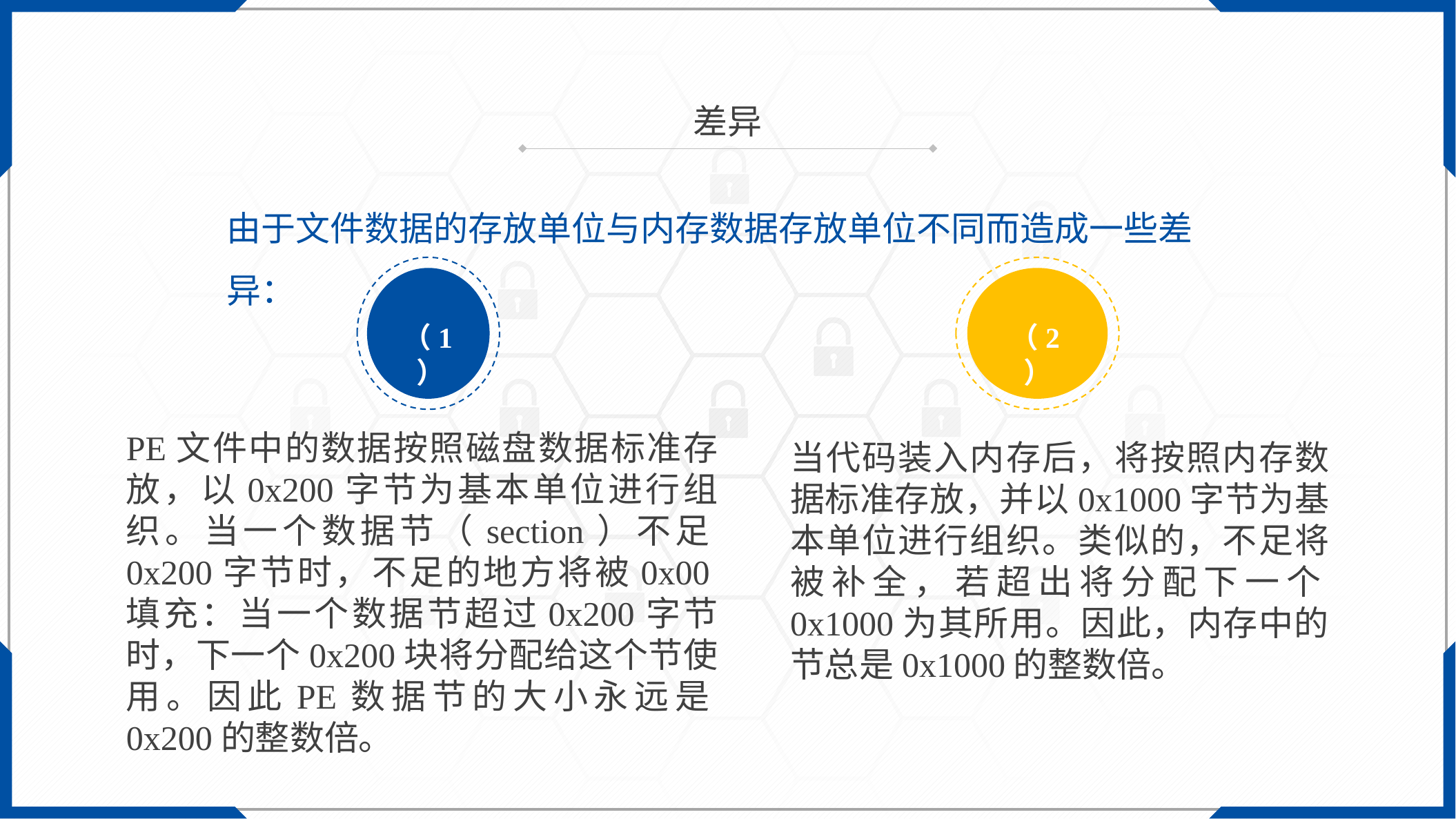

差异
由于文件数据的存放单位与内存数据存放单位不同而造成一些差异：

（1）

（2）
PE文件中的数据按照磁盘数据标准存放，以0x200字节为基本单位进行组织。当一个数据节（section）不足0x200字节时，不足的地方将被0x00填充：当一个数据节超过0x200字节时，下一个0x200块将分配给这个节使用。因此PE数据节的大小永远是0x200的整数倍。
当代码装入内存后，将按照内存数据标准存放，并以0x1000字节为基本单位进行组织。类似的，不足将被补全，若超出将分配下一个0x1000为其所用。因此，内存中的节总是0x1000的整数倍。